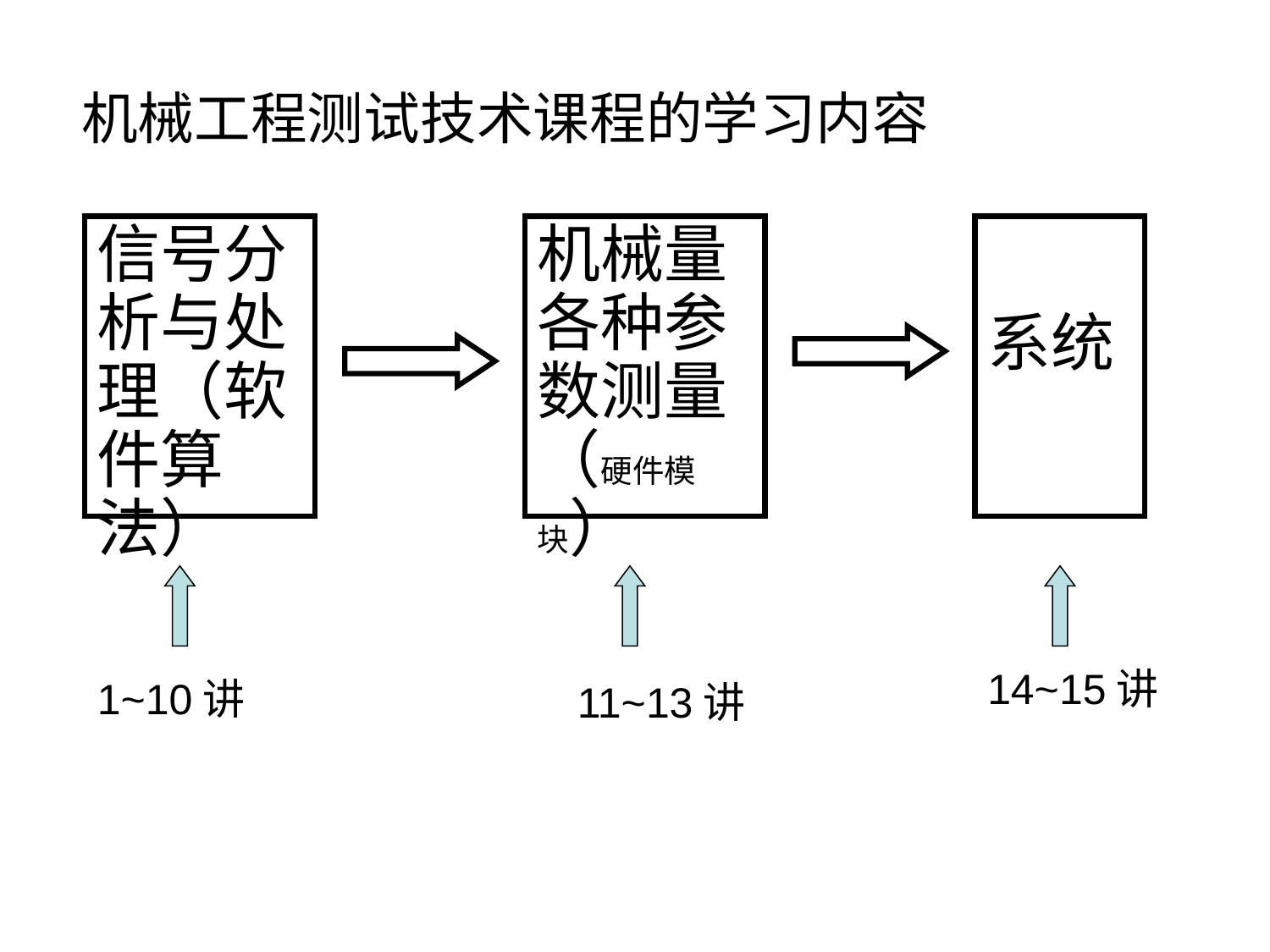

机械工程测试技术课程的学习内容
信号分析与处理（软件算法）
机械量各种参数测量（硬件模块）

系统

14~15讲
1~10讲
11~13讲